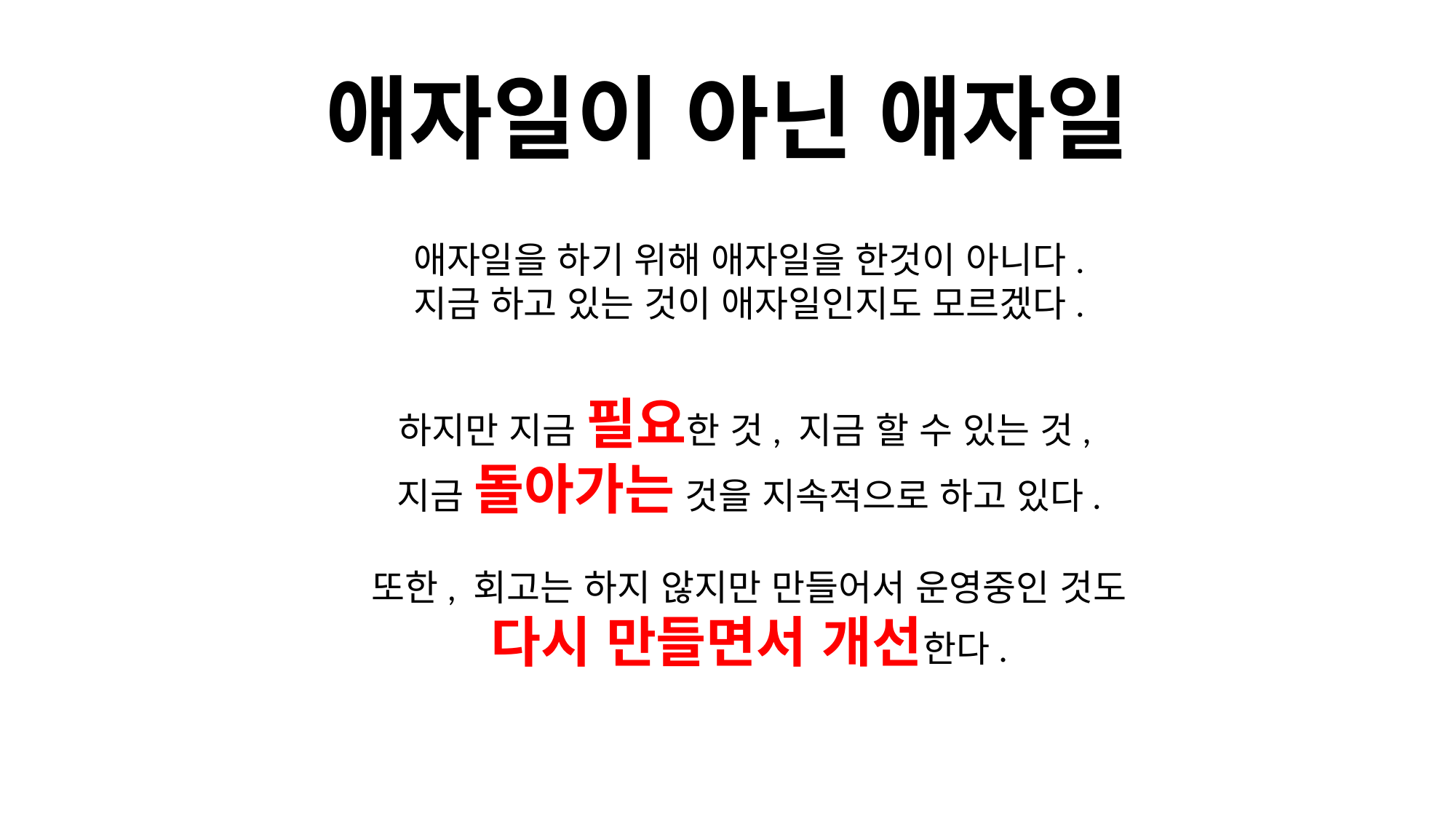

# 애자일이 아닌 애자일
애자일을 하기 위해 애자일을 한것이 아니다.
지금 하고 있는 것이 애자일인지도 모르겠다.

하지만 지금 필요한 것, 지금 할 수 있는 것,
지금 돌아가는 것을 지속적으로 하고 있다.

또한, 회고는 하지 않지만 만들어서 운영중인 것도
다시 만들면서 개선한다.